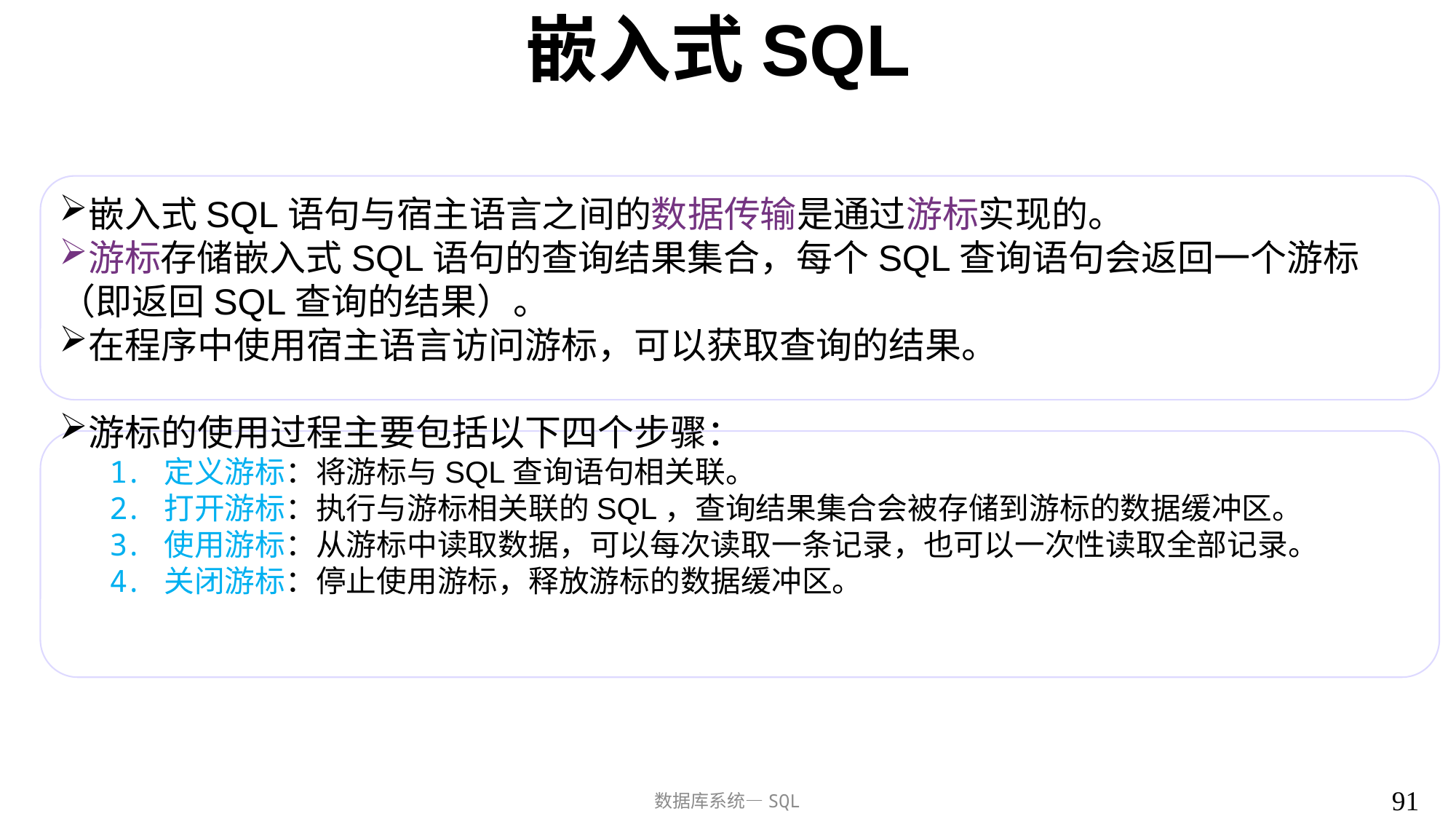

# 嵌入式SQL

嵌入式SQL语句与宿主语言之间的数据传输是通过游标实现的。
游标存储嵌入式SQL语句的查询结果集合，每个SQL查询语句会返回一个游标（即返回SQL查询的结果）。
在程序中使用宿主语言访问游标，可以获取查询的结果。

游标的使用过程主要包括以下四个步骤：
定义游标：将游标与SQL查询语句相关联。
打开游标：执行与游标相关联的SQL，查询结果集合会被存储到游标的数据缓冲区。
使用游标：从游标中读取数据，可以每次读取一条记录，也可以一次性读取全部记录。
关闭游标：停止使用游标，释放游标的数据缓冲区。

91
数据库系统—SQL